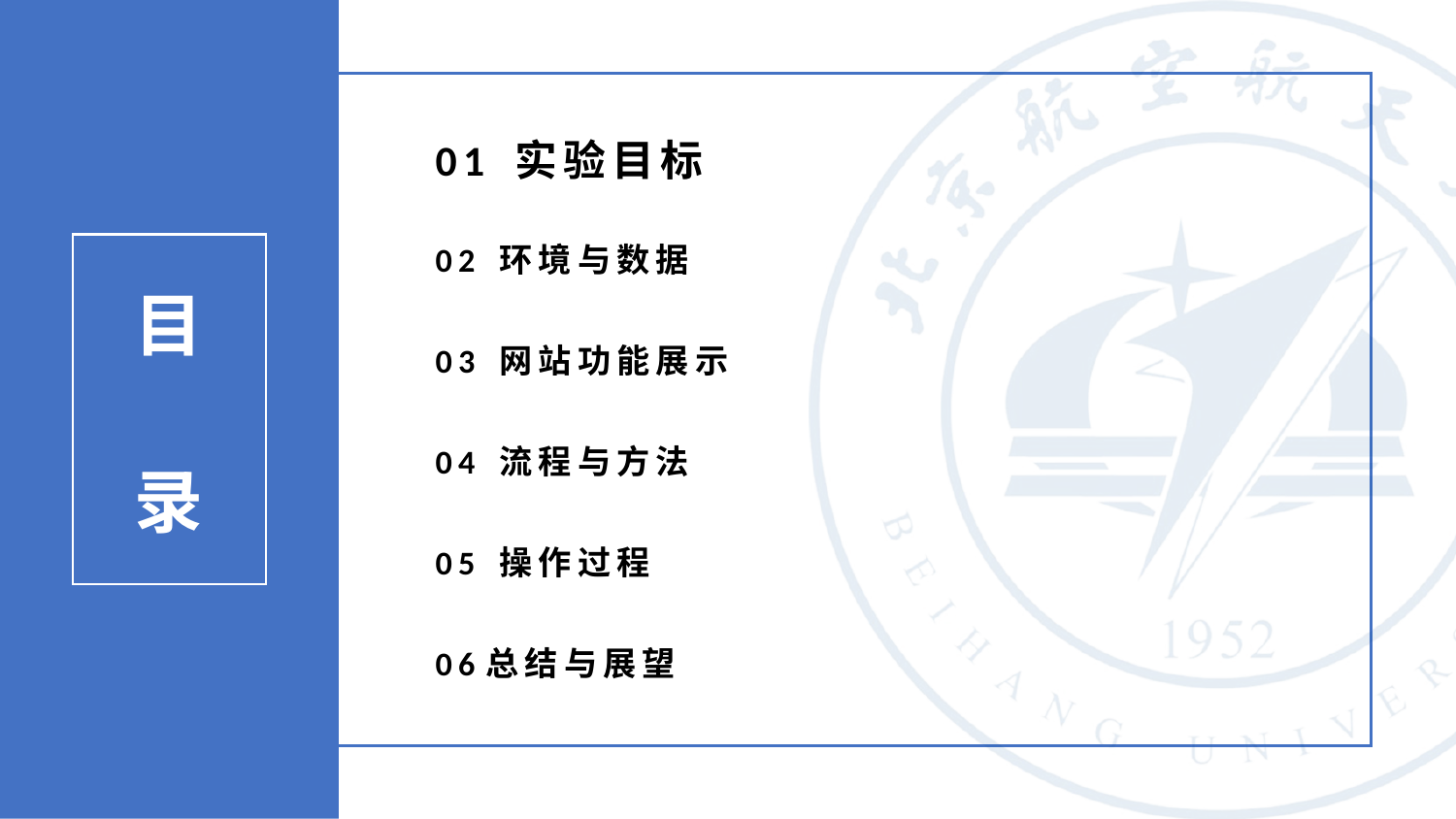

01 实验目标
02 环境与数据
03 网站功能展示
04 流程与方法
05 操作过程
06总结与展望